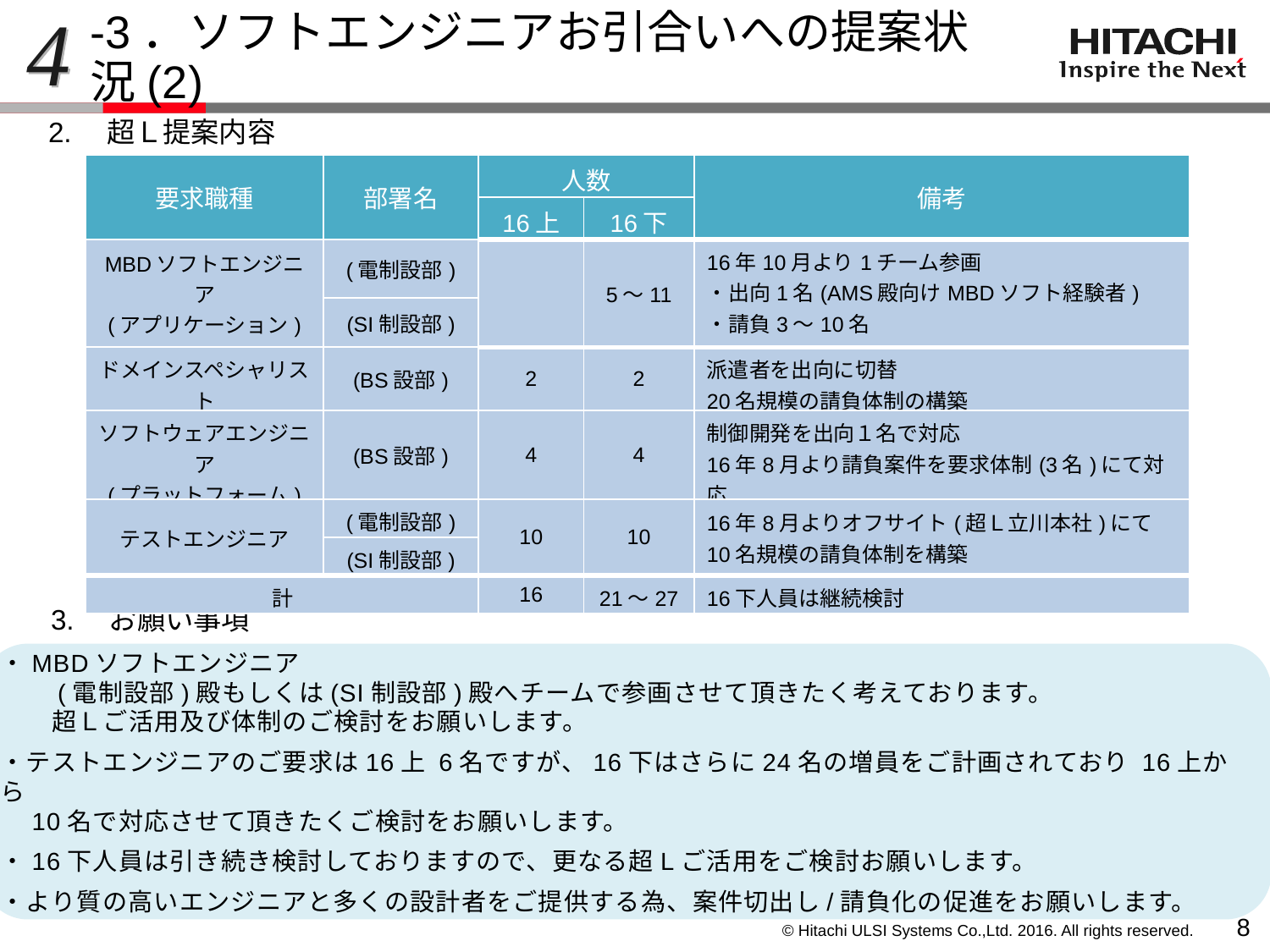

4
-3．ソフトエンジニアお引合いへの提案状況(2)
2.　超Ｌ提案内容
| 要求職種 | 部署名 | 人数 |  | 備考 |
| --- | --- | --- | --- | --- |
|  |  | 16上 | 16下 |  |
| MBDソフトエンジニア (アプリケーション) | (電制設部) |  | 5～11 | 16年10月より1チーム参画 ・出向1名(AMS殿向けMBDソフト経験者) ・請負3～10名 |
|  | (SI制設部) |  |  |  |
| ドメインスペシャリスト | (BS設部) | 2 | 2 | 派遣者を出向に切替 20名規模の請負体制の構築 |
| ソフトウェアエンジニア (プラットフォーム) | (BS設部) | 4 | 4 | 制御開発を出向１名で対応 16年8月より請負案件を要求体制(3名)にて対応 |
| テストエンジニア | (電制設部) | 10 | 10 | 16年8月よりオフサイト(超Ｌ立川本社)にて 10名規模の請負体制を構築 |
|  | (SI制設部) |  |  |  |
| 計 |  | 16 | 21～27 | 16下人員は継続検討 |
3.　お願い事項
・MBDソフトエンジニア
　　(電制設部)殿もしくは(SI制設部)殿へチームで参画させて頂きたく考えております。
　　超Ｌご活用及び体制のご検討をお願いします。
・テストエンジニアのご要求は16上 6名ですが、16下はさらに24名の増員をご計画されており 16上から
　10名で対応させて頂きたくご検討をお願いします。
・16下人員は引き続き検討しておりますので、更なる超Lご活用をご検討お願いします。
・より質の高いエンジニアと多くの設計者をご提供する為、案件切出し/請負化の促進をお願いします。
8